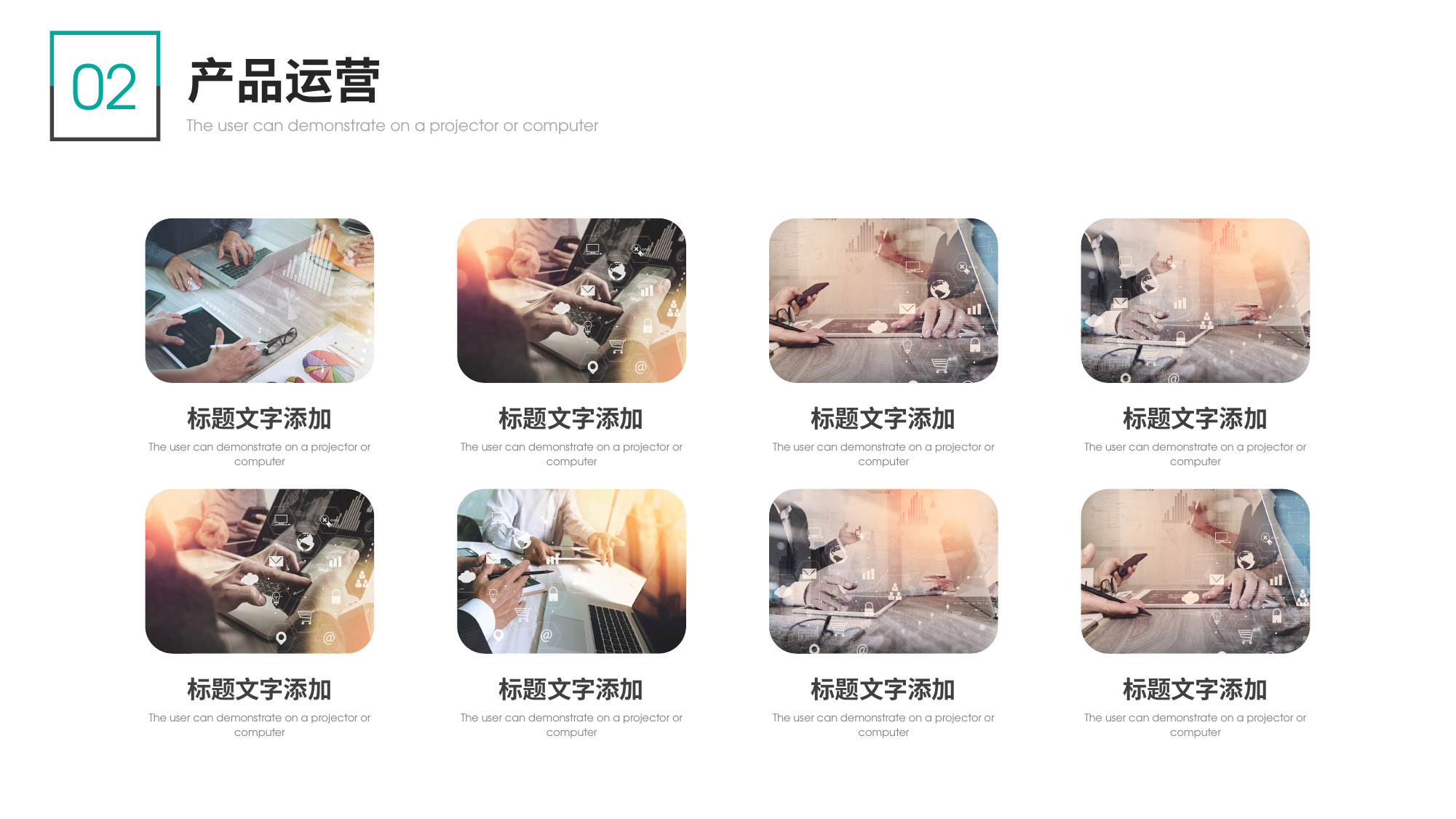

02
产品运营
The user can demonstrate on a projector or computer

标题文字添加
The user can demonstrate on a projector or computer
标题文字添加
The user can demonstrate on a projector or computer
标题文字添加
The user can demonstrate on a projector or computer
标题文字添加
The user can demonstrate on a projector or computer

标题文字添加
The user can demonstrate on a projector or computer
标题文字添加
The user can demonstrate on a projector or computer
标题文字添加
The user can demonstrate on a projector or computer
标题文字添加
The user can demonstrate on a projector or computer